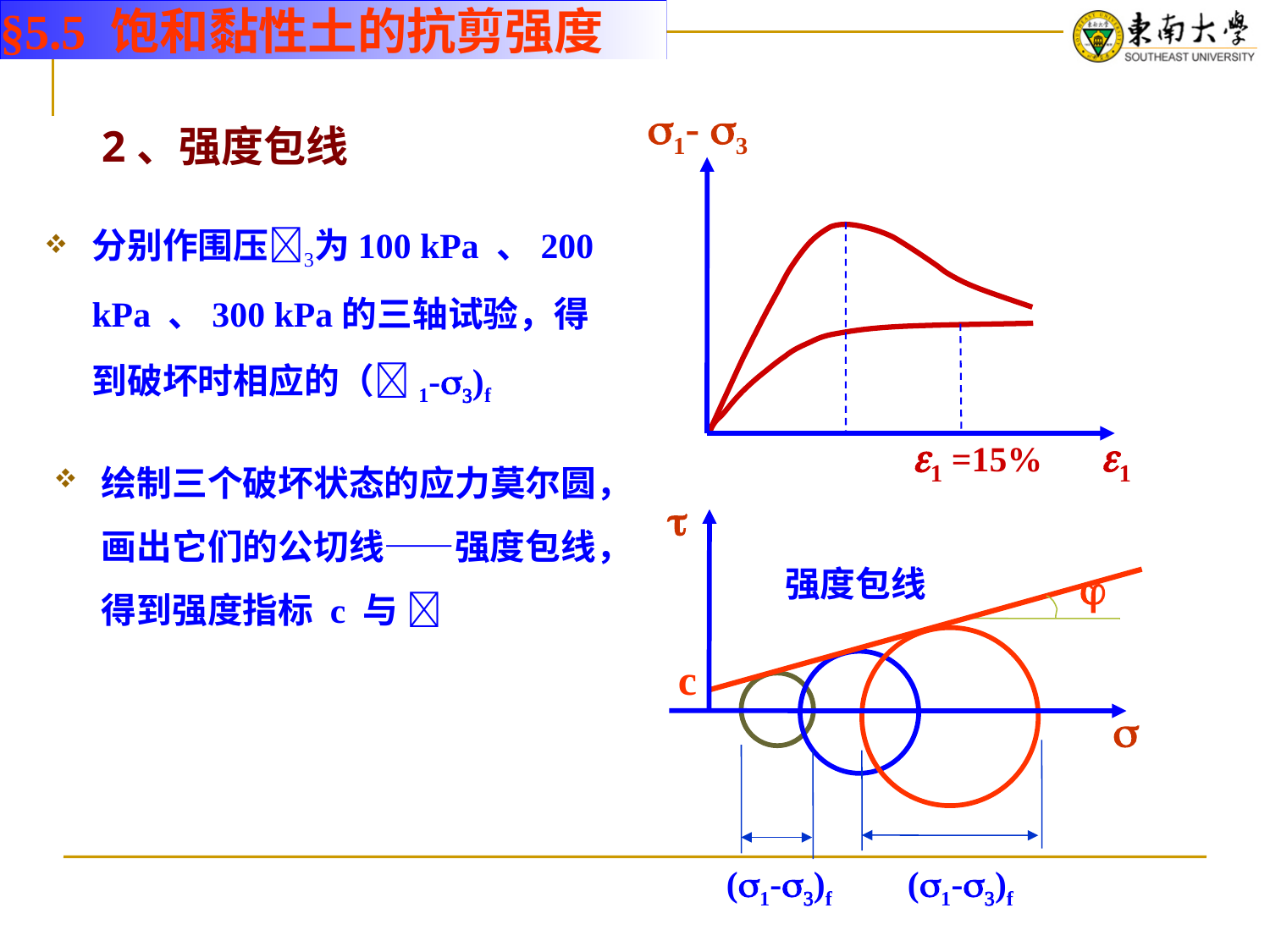

§5.5 饱和黏性土的抗剪强度
σ1- σ3

ε1
2、强度包线
分别作围压σ3为100 kPa 、200 kPa 、300 kPa的三轴试验，得到破坏时相应的（σ1-σ3)f

ε1 =15%
绘制三个破坏状态的应力莫尔圆，画出它们的公切线——强度包线，得到强度指标 c 与 ϕ
τ

σ

ϕ
强度包线

c

(σ1-σ3)f
(σ1-σ3)f